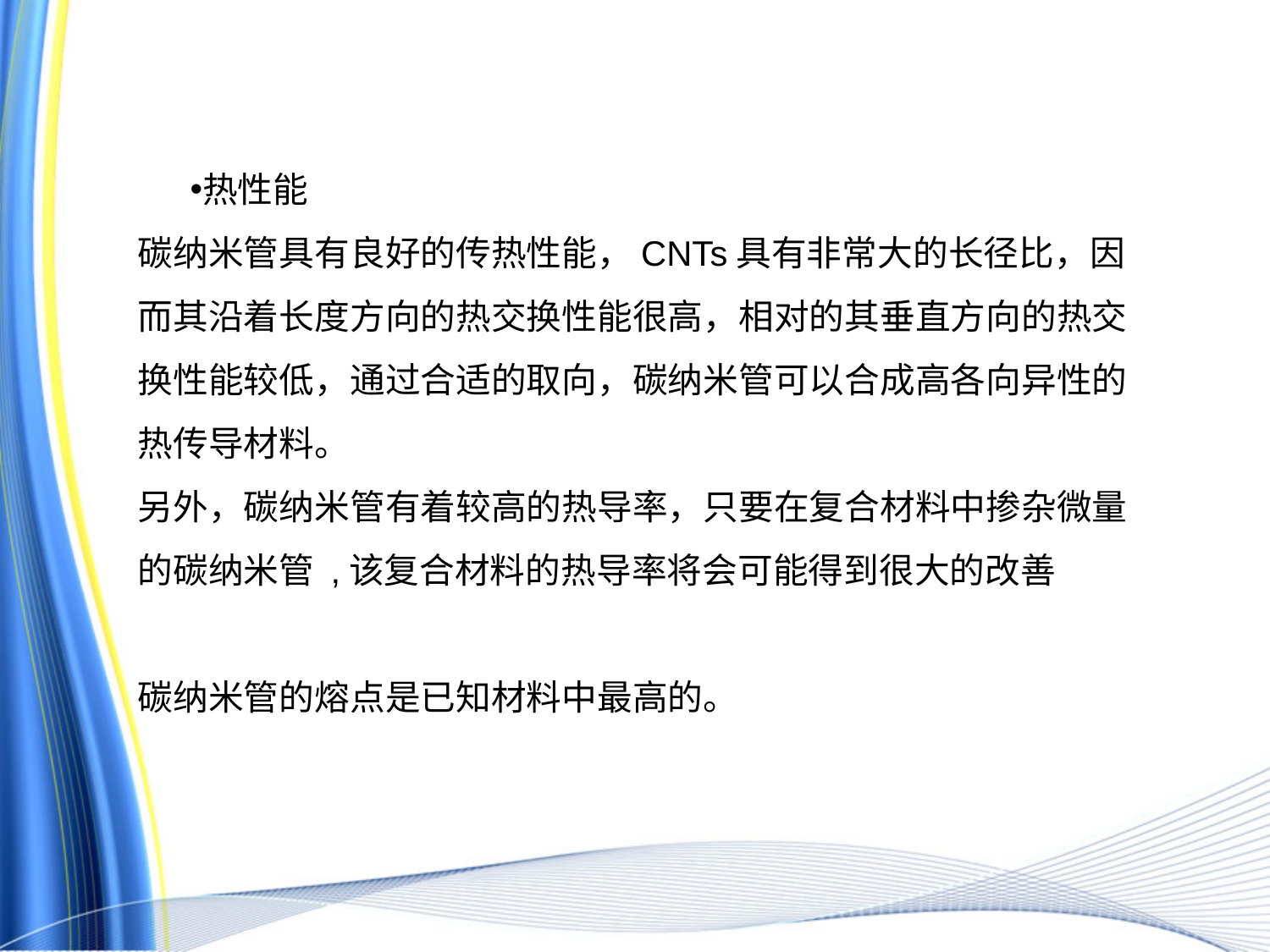

热性能
碳纳米管具有良好的传热性能，CNTs具有非常大的长径比，因而其沿着长度方向的热交换性能很高，相对的其垂直方向的热交换性能较低，通过合适的取向，碳纳米管可以合成高各向异性的热传导材料。
另外，碳纳米管有着较高的热导率，只要在复合材料中掺杂微量的碳纳米管 ,该复合材料的热导率将会可能得到很大的改善

碳纳米管的熔点是已知材料中最高的。